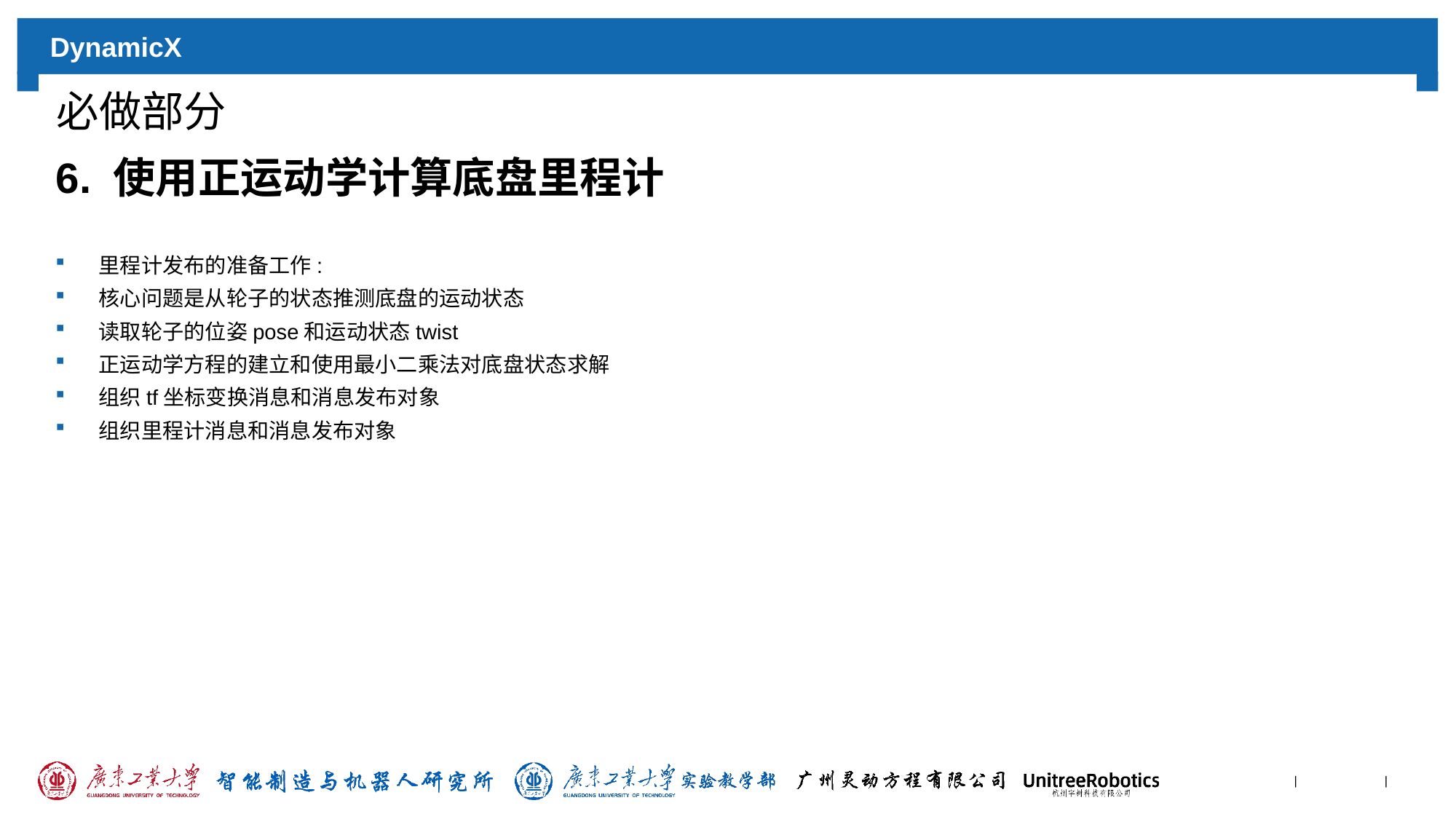

必做部分
# 6. 使用正运动学计算底盘里程计
里程计发布的准备工作:
核心问题是从轮子的状态推测底盘的运动状态
读取轮子的位姿pose和运动状态twist
正运动学方程的建立和使用最小二乘法对底盘状态求解
组织tf坐标变换消息和消息发布对象
组织里程计消息和消息发布对象

16